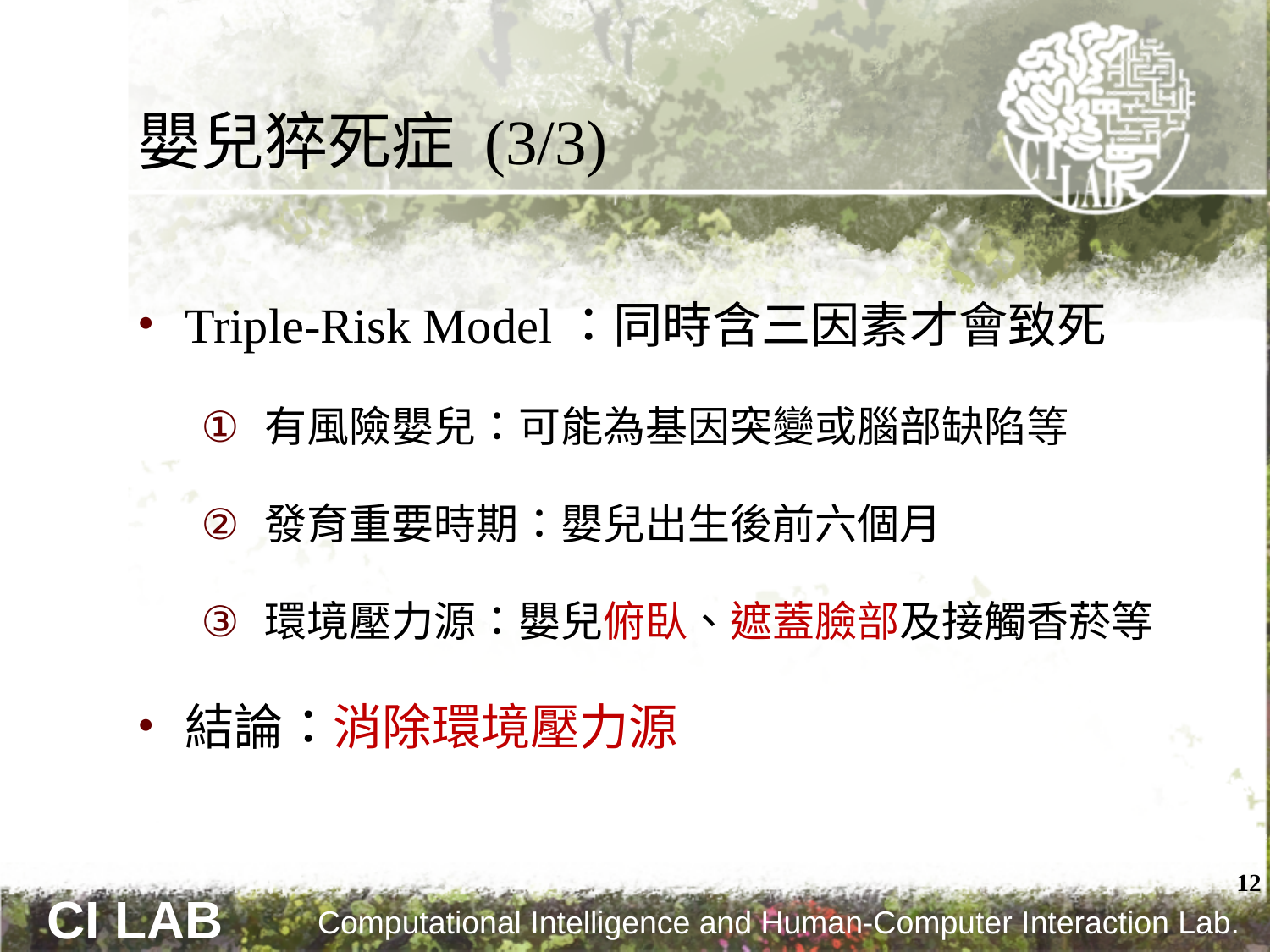

# 嬰兒猝死症 (3/3)
Triple-Risk Model：同時含三因素才會致死
有風險嬰兒：可能為基因突變或腦部缺陷等
發育重要時期：嬰兒出生後前六個月
環境壓力源：嬰兒俯臥、遮蓋臉部及接觸香菸等
結論：消除環境壓力源
12